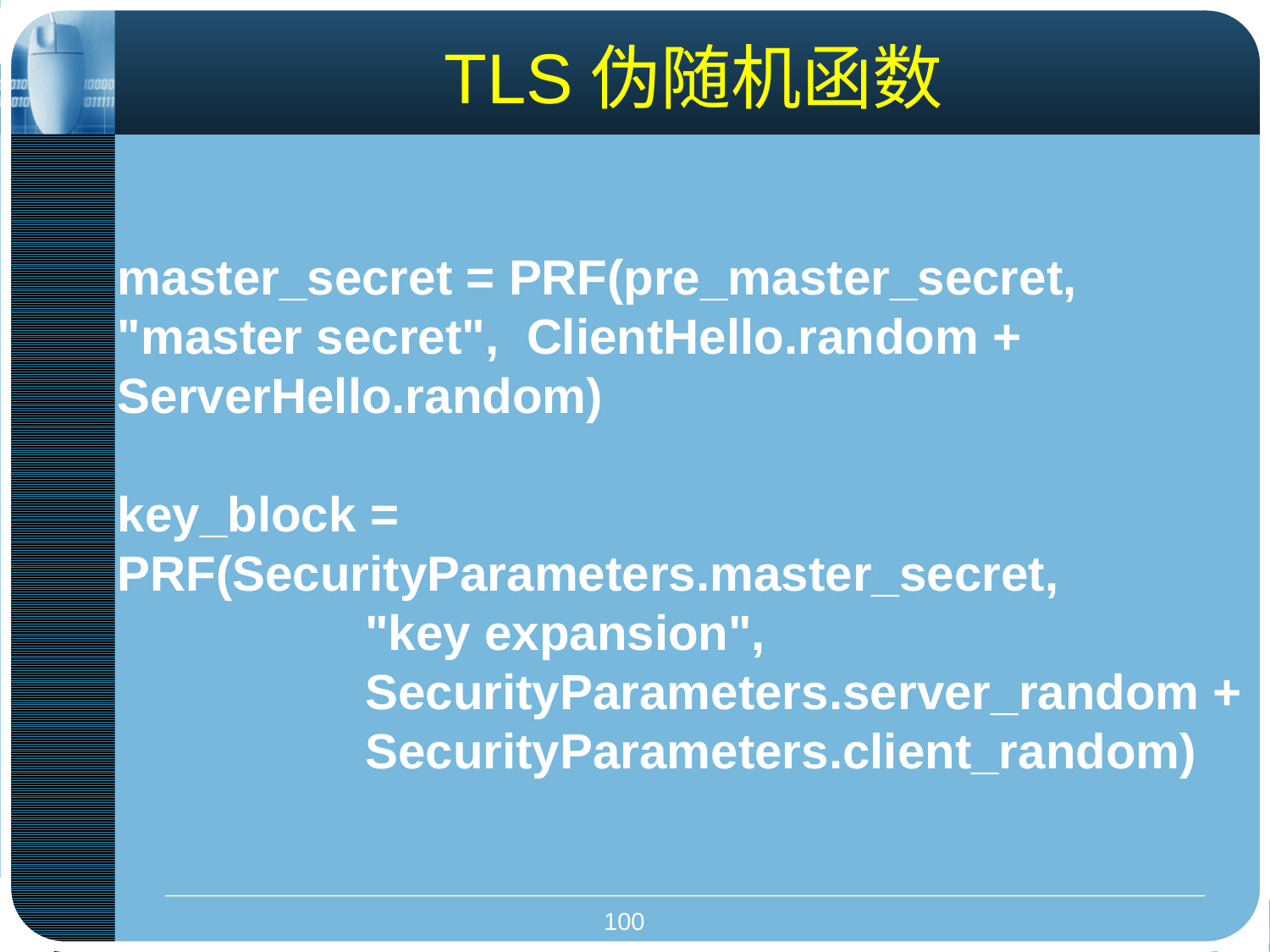

# TLS伪随机函数
master_secret = PRF(pre_master_secret, "master secret",  ClientHello.random + ServerHello.random)

key_block = PRF(SecurityParameters.master_secret,
                  "key expansion",
                  SecurityParameters.server_random +
                  SecurityParameters.client_random)
100